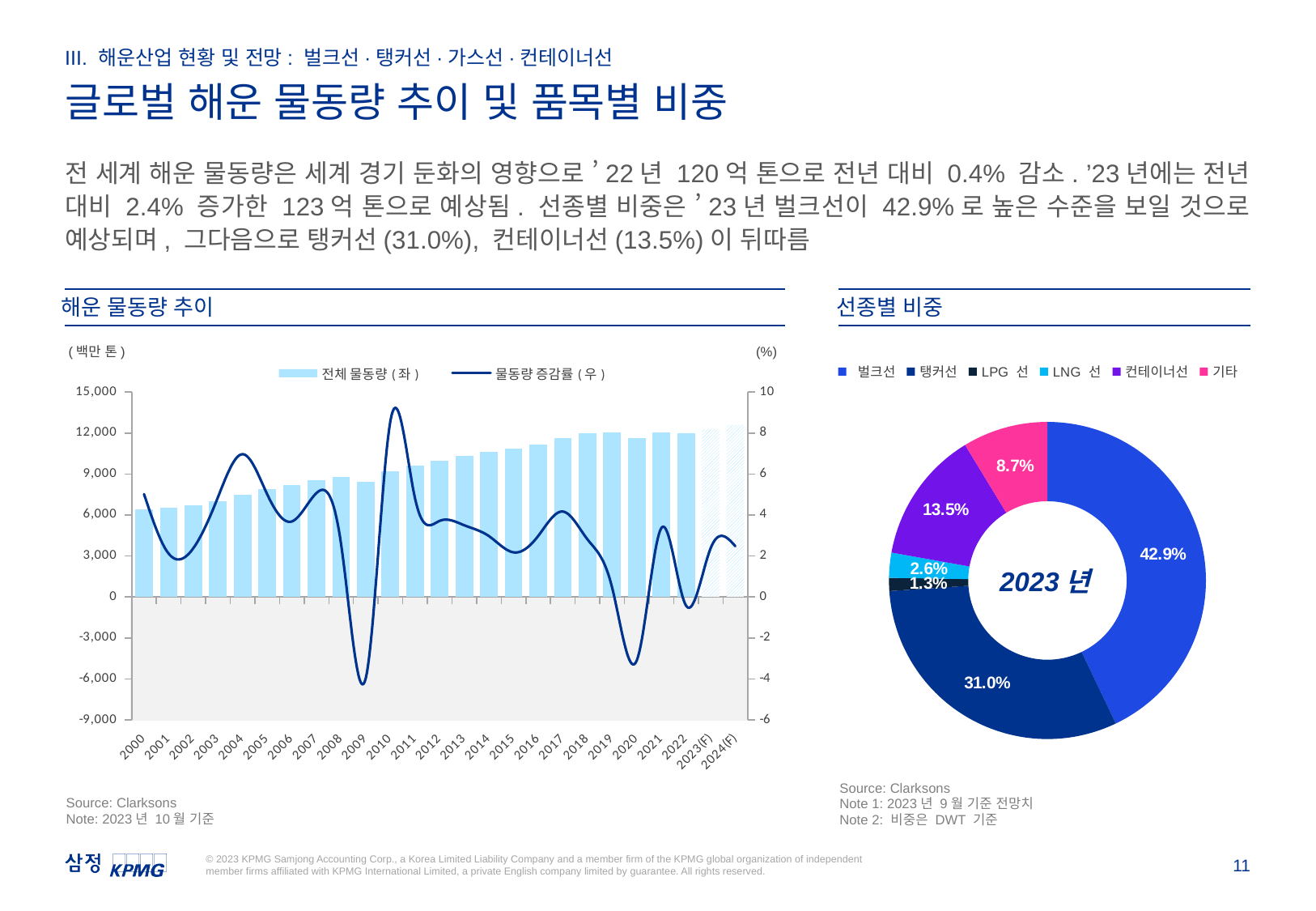

III. 해운산업 현황 및 전망: 벌크선·탱커선·가스선·컨테이너선
글로벌 해운 물동량 추이 및 품목별 비중
전 세계 해운 물동량은 세계 경기 둔화의 영향으로 ’22년 120억 톤으로 전년 대비 0.4% 감소. ’23년에는 전년 대비 2.4% 증가한 123억 톤으로 예상됨. 선종별 비중은 ’23년 벌크선이 42.9%로 높은 수준을 보일 것으로 예상되며, 그다음으로 탱커선(31.0%), 컨테이너선(13.5%)이 뒤따름
해운 물동량 추이
선종별 비중
(백만 톤)
(%)

### Chart

| Category | 전체 물동량(좌) | 물동량 증감률(우) |
|---|---|---|
| 2000 | 6394.31424 | 5.02052 |
| 2001 | 6529.61615 | 2.11597 |
| 2002 | 6684.93689 | 2.37871 |
| 2003 | 7010.24521 | 4.86629 |
| 2004 | 7498.72174 | 6.96804 |
| 2005 | 7874.43737 | 5.0104 |
| 2006 | 8164.75172 | 3.6868 |
| 2007 | 8578.86763 | 5.072 |
| 2008 | 8798.8711 | 2.56448 |
| 2009 | 8449.796 | -3.96727 |
| 2010 | 9175.80033 | 8.59198 |
| 2011 | 9616.66939 | 4.80469 |
| 2012 | 9973.92576 | 3.71497 |
| 2013 | 10322.89126 | 3.49878 |
| 2014 | 10629.56658 | 2.97083 |
| 2015 | 10861.09256 | 2.17813 |
| 2016 | 11184.68392 | 2.97936 |
| 2017 | 11651.06178 | 4.16979 |
| 2018 | 11978.32965 | 2.80891 |
| 2019 | 12033.00635 | 0.45646 |
| 2020 | 11659.78537 | -3.10164 |
| 2021 | 12052.90817 | 3.37161 |
| 2022 | 12001.922 | -0.42302 |
| 2023(F) | 12287.96619 | 2.38332 |
| 2024(F) | 12592.52363 | 2.4785 |

### Chart

| Category | 품목별 비중 |
|---|---|
|  벌크선 | 0.4290189461957148 |
| 탱커선 | 0.31029640082553644 |
| LPG 선 | 0.013315051381651304 |
| LNG 선 | 0.025579434478804314 |
| 컨테이너선 | 0.13483564428149059 |
| 기타 | 0.0869545228368025 |
2023년

Source: Clarksons
Note 1: 2023년 9월 기준 전망치
Note 2: 비중은 DWT 기준
Source: Clarksons
Note: 2023년 10월 기준